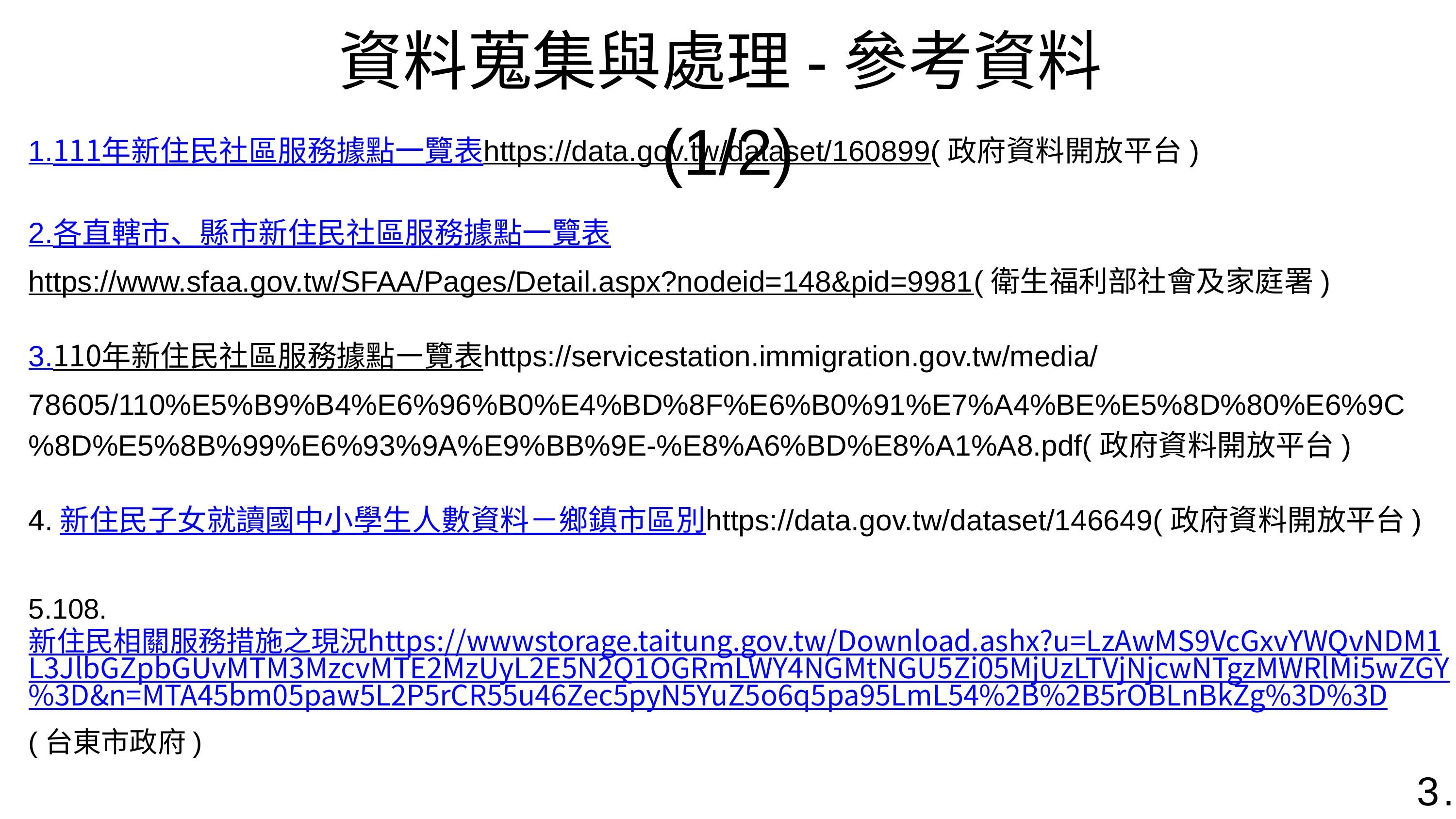

資料蒐集與處理-參考資料(1/2)
1.111年新住民社區服務據點一覽表https://data.gov.tw/dataset/160899(政府資料開放平台)

2.各直轄市、縣市新住民社區服務據點一覽表https://www.sfaa.gov.tw/SFAA/Pages/Detail.aspx?nodeid=148&pid=9981(衛生福利部社會及家庭署)

3.110年新住民社區服務據點㇐覽表https://servicestation.immigration.gov.tw/media/78605/110%E5%B9%B4%E6%96%B0%E4%BD%8F%E6%B0%91%E7%A4%BE%E5%8D%80%E6%9C%8D%E5%8B%99%E6%93%9A%E9%BB%9E-%E8%A6%BD%E8%A1%A8.pdf(政府資料開放平台)

4.新住民子女就讀國中小學生人數資料－鄉鎮市區別https://data.gov.tw/dataset/146649(政府資料開放平台)

5.108.新住民相關服務措施之現況https://wwwstorage.taitung.gov.tw/Download.ashx?u=LzAwMS9VcGxvYWQvNDM1L3JlbGZpbGUvMTM3MzcvMTE2MzUyL2E5N2Q1OGRmLWY4NGMtNGU5Zi05MjUzLTVjNjcwNTgzMWRlMi5wZGY%3D&n=MTA45bm05paw5L2P5rCR55u46Zec5pyN5YuZ5o6q5pa95LmL54%2B%2B5rOBLnBkZg%3D%3D(台東市政府)

3.